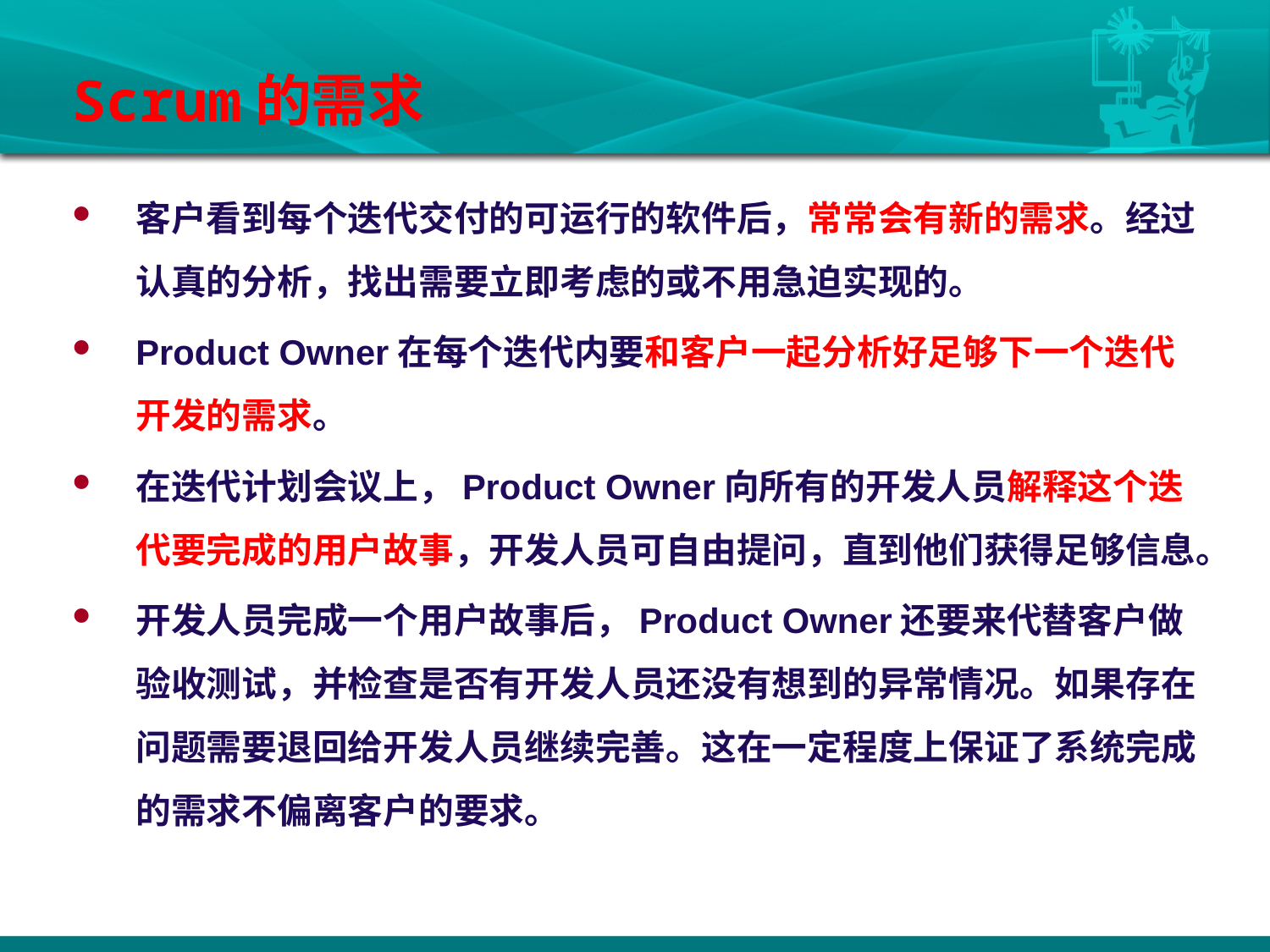

# Scrum的需求
客户看到每个迭代交付的可运行的软件后，常常会有新的需求。经过认真的分析，找出需要立即考虑的或不用急迫实现的。
Product Owner在每个迭代内要和客户一起分析好足够下一个迭代开发的需求。
在迭代计划会议上，Product Owner向所有的开发人员解释这个迭代要完成的用户故事，开发人员可自由提问，直到他们获得足够信息。
开发人员完成一个用户故事后，Product Owner还要来代替客户做验收测试，并检查是否有开发人员还没有想到的异常情况。如果存在问题需要退回给开发人员继续完善。这在一定程度上保证了系统完成的需求不偏离客户的要求。